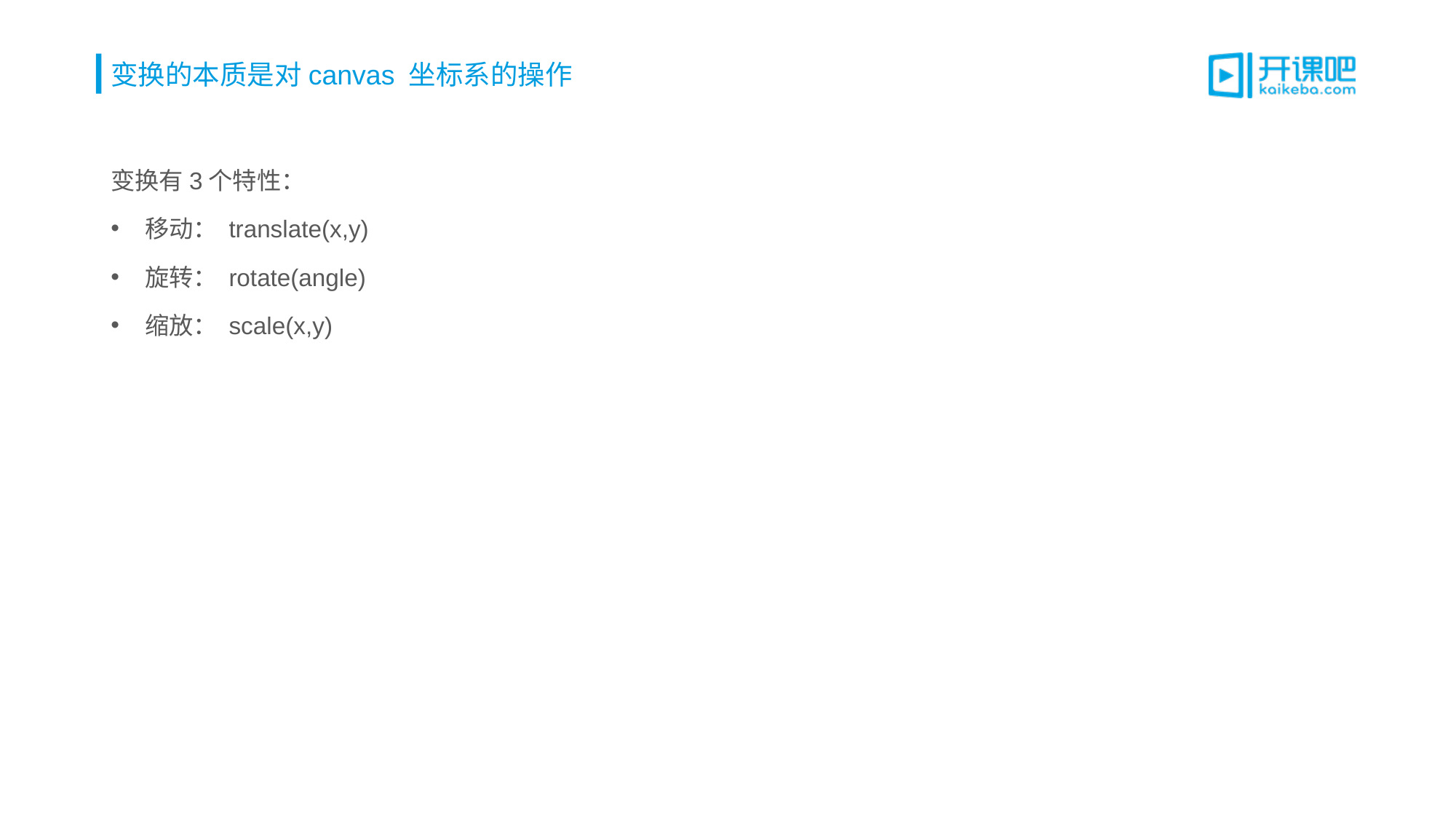

# 变换的本质是对canvas 坐标系的操作
变换有3个特性：
移动： translate(x,y)
旋转： rotate(angle)
缩放： scale(x,y)